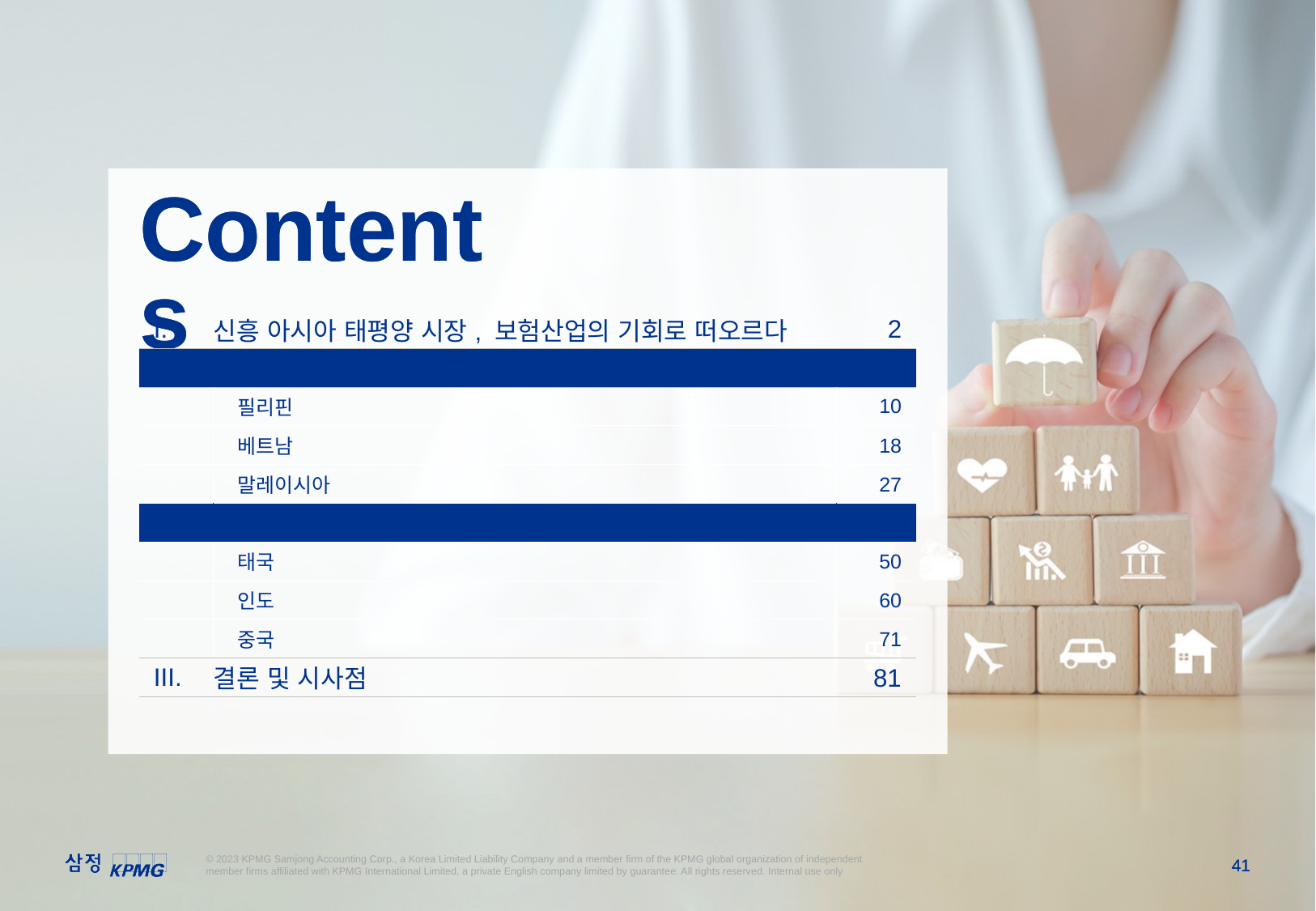

Contents
| I. | 신흥 아시아 태평양 시장, 보험산업의 기회로 떠오르다 | 2 |
| --- | --- | --- |
| II. | 신흥 아시아 태평양 국가별 보험시장 및 규제 현황 | 10 |
|  | 필리핀 | 10 |
|  | 베트남 | 18 |
|  | 말레이시아 | 27 |
|  | 인도네시아 | 40 |
|  | 태국 | 50 |
|  | 인도 | 60 |
|  | 중국 | 71 |
| III. | 결론 및 시사점 | 81 |
41